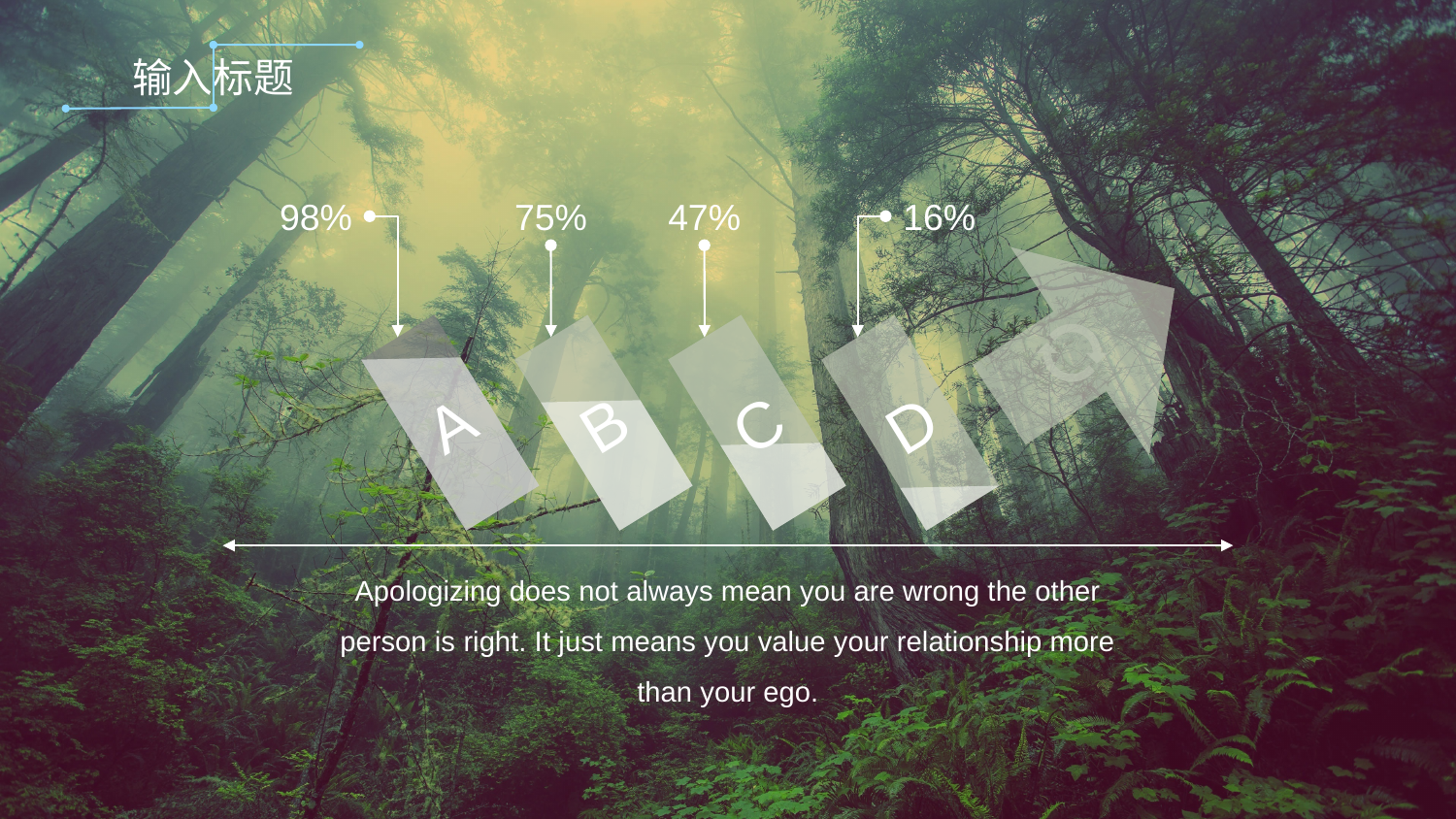

输入标题
98%
75%
47%
16%

C

A

B

D

Apologizing does not always mean you are wrong the other person is right. It just means you value your relationship more than your ego.